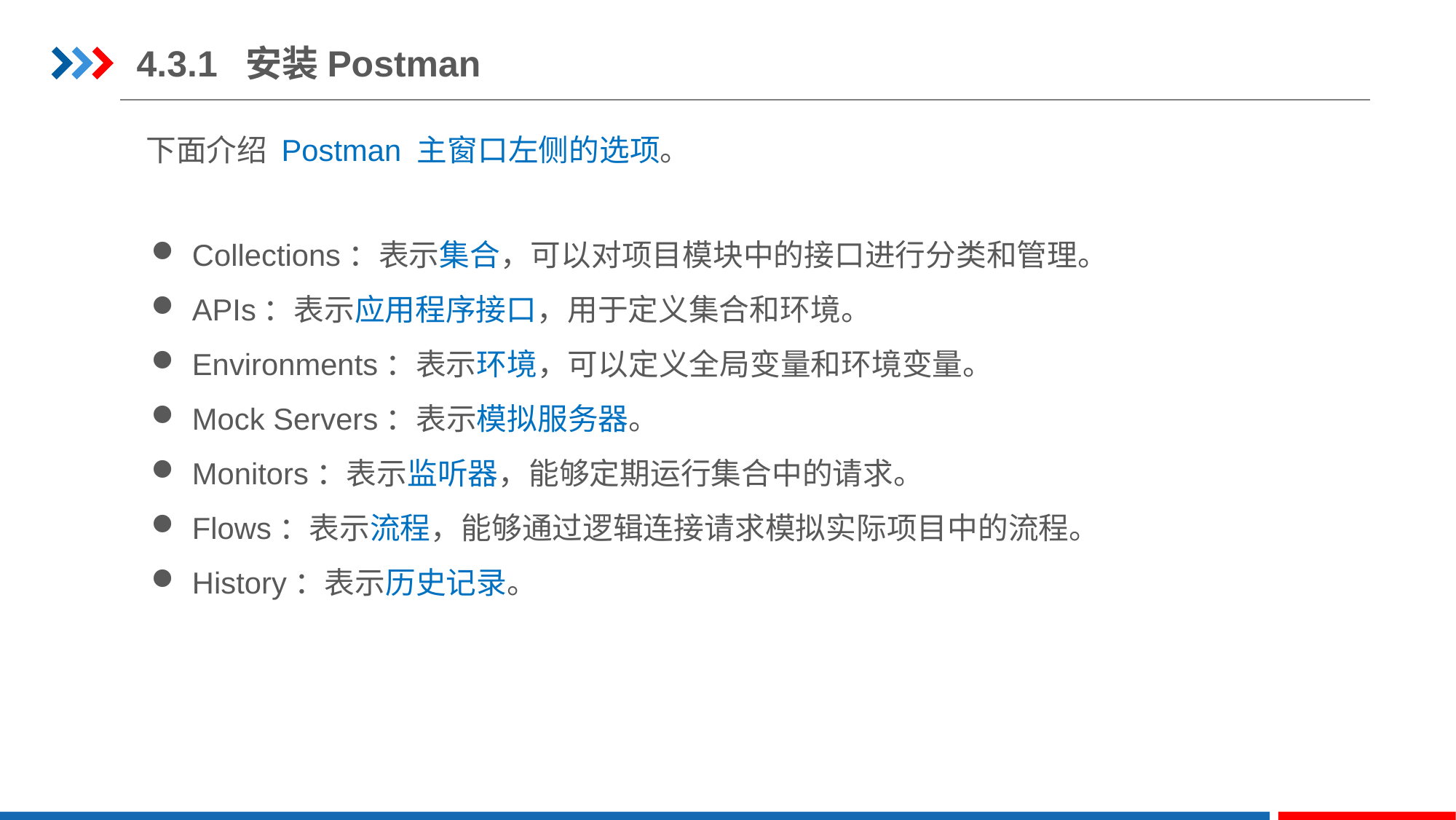

4.3.1	安装Postman
下面介绍 Postman 主窗口左侧的选项。
Collections：表示集合，可以对项目模块中的接口进行分类和管理。
APIs：表示应用程序接口，用于定义集合和环境。
Environments：表示环境，可以定义全局变量和环境变量。
Mock Servers：表示模拟服务器。
Monitors：表示监听器，能够定期运行集合中的请求。
Flows：表示流程，能够通过逻辑连接请求模拟实际项目中的流程。
History：表示历史记录。